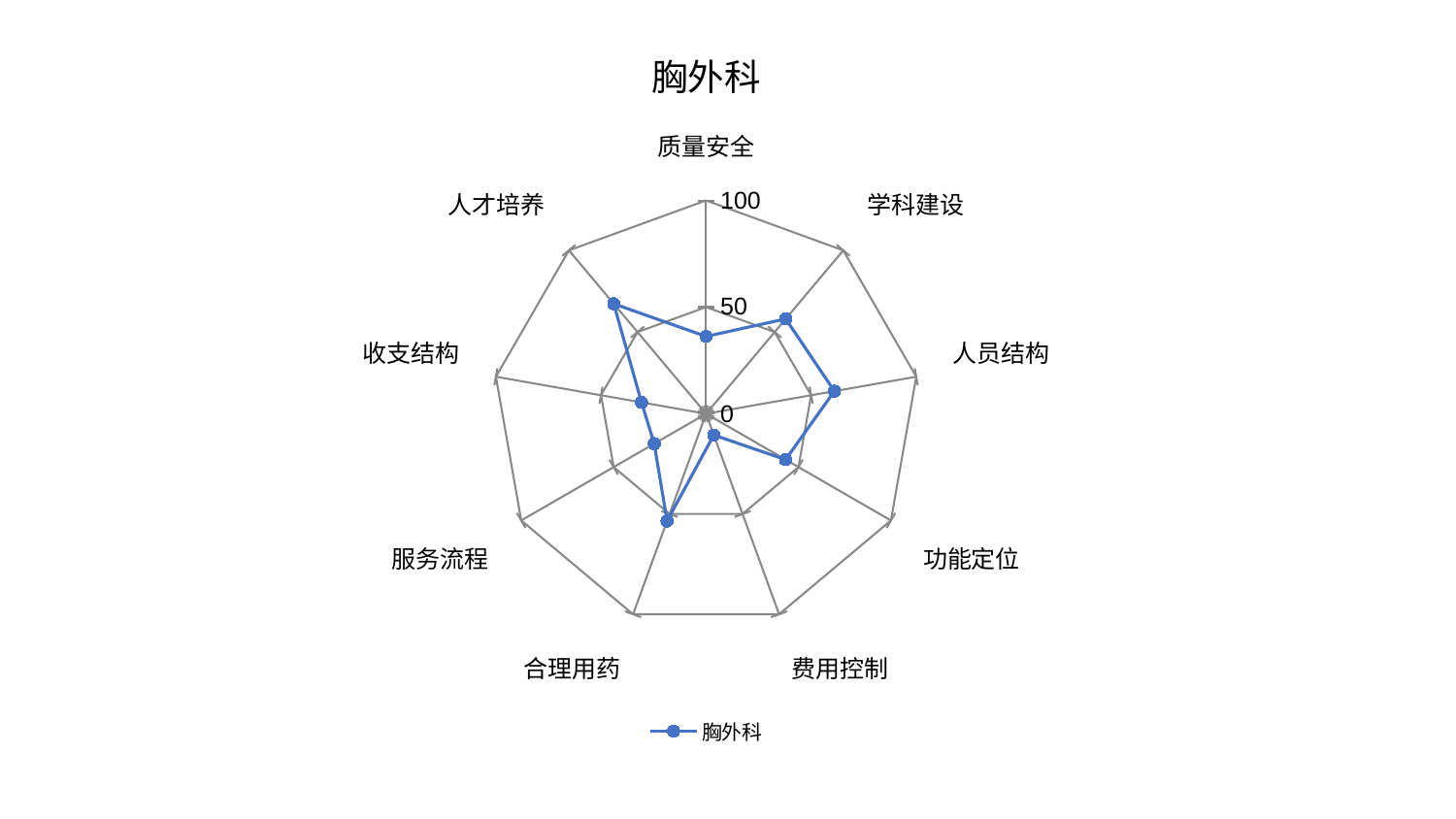

### Chart: 胸外科

| Category | 胸外科 |
|---|---|
| 质量安全 | 36.25005599113992 |
| 学科建设 | 58.05519968206692 |
| 人员结构 | 61.05209818111784 |
| 功能定位 | 43.00139078824977 |
| 费用控制 | 10.601286761681711 |
| 合理用药 | 53.48646078116932 |
| 服务流程 | 28.057979400788447 |
| 收支结构 | 30.727636656122133 |
| 人才培养 | 67.30581764917349 |
171